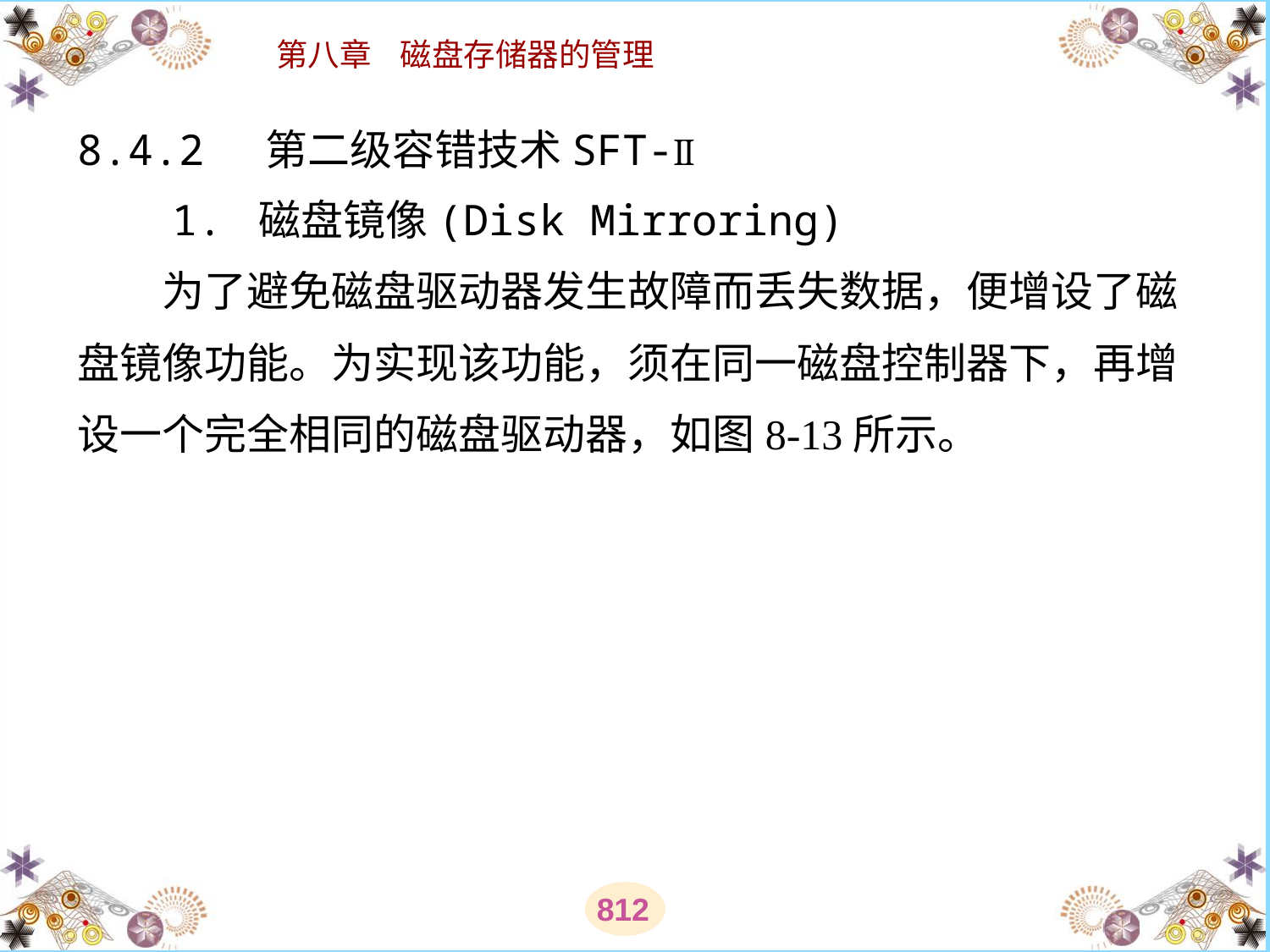

# 8.4.2  第二级容错技术SFT-Ⅱ 　　1. 磁盘镜像(Disk Mirroring) 　　为了避免磁盘驱动器发生故障而丢失数据，便增设了磁盘镜像功能。为实现该功能，须在同一磁盘控制器下，再增设一个完全相同的磁盘驱动器，如图8-13所示。